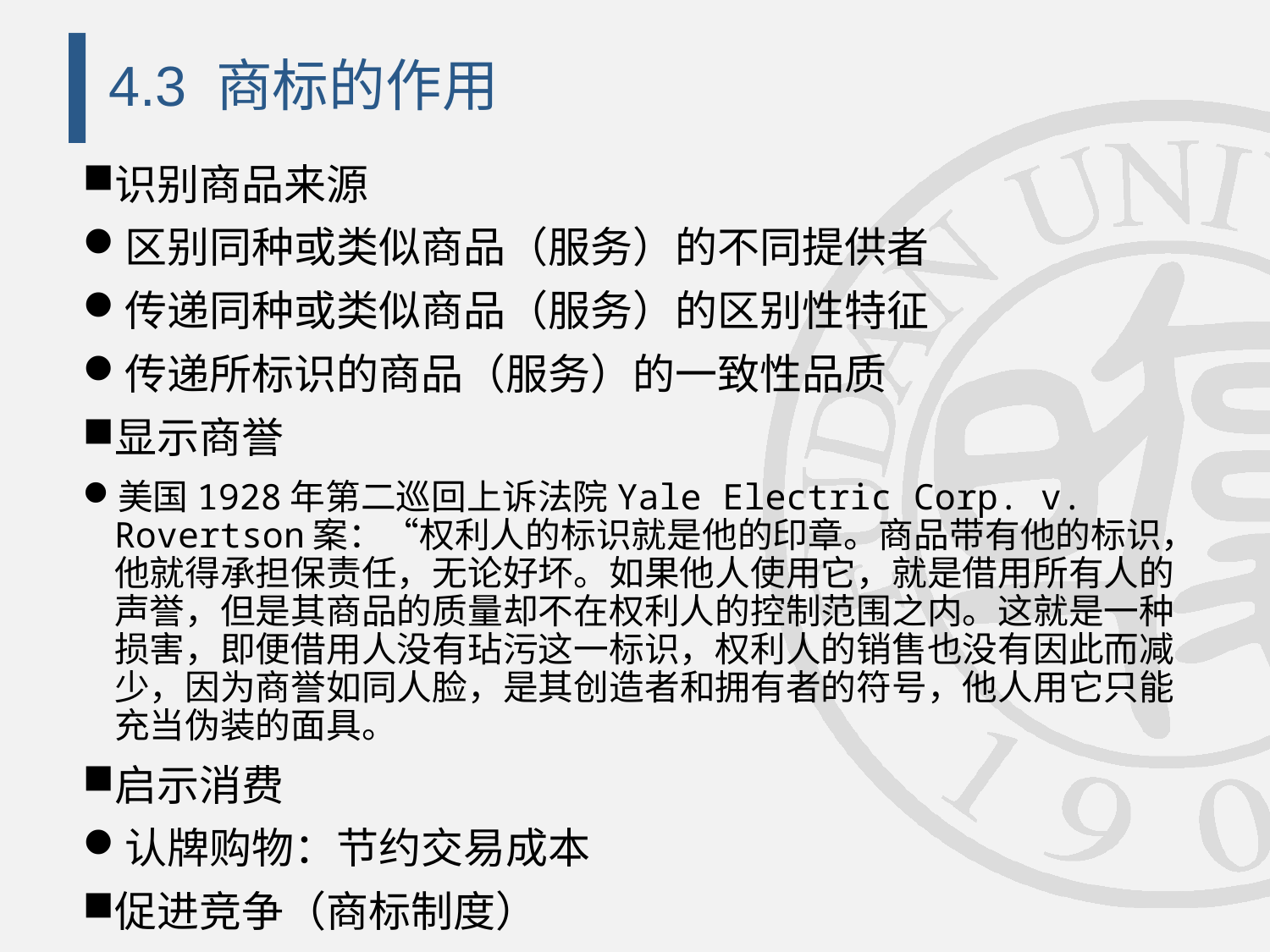

# 4.3 商标的作用
识别商品来源
区别同种或类似商品（服务）的不同提供者
传递同种或类似商品（服务）的区别性特征
传递所标识的商品（服务）的一致性品质
显示商誉
美国1928年第二巡回上诉法院Yale Electric Corp. v. Rovertson案：“权利人的标识就是他的印章。商品带有他的标识，他就得承担保责任，无论好坏。如果他人使用它，就是借用所有人的声誉，但是其商品的质量却不在权利人的控制范围之内。这就是一种损害，即便借用人没有玷污这一标识，权利人的销售也没有因此而减少，因为商誉如同人脸，是其创造者和拥有者的符号，他人用它只能充当伪装的面具。
启示消费
认牌购物：节约交易成本
促进竞争（商标制度）